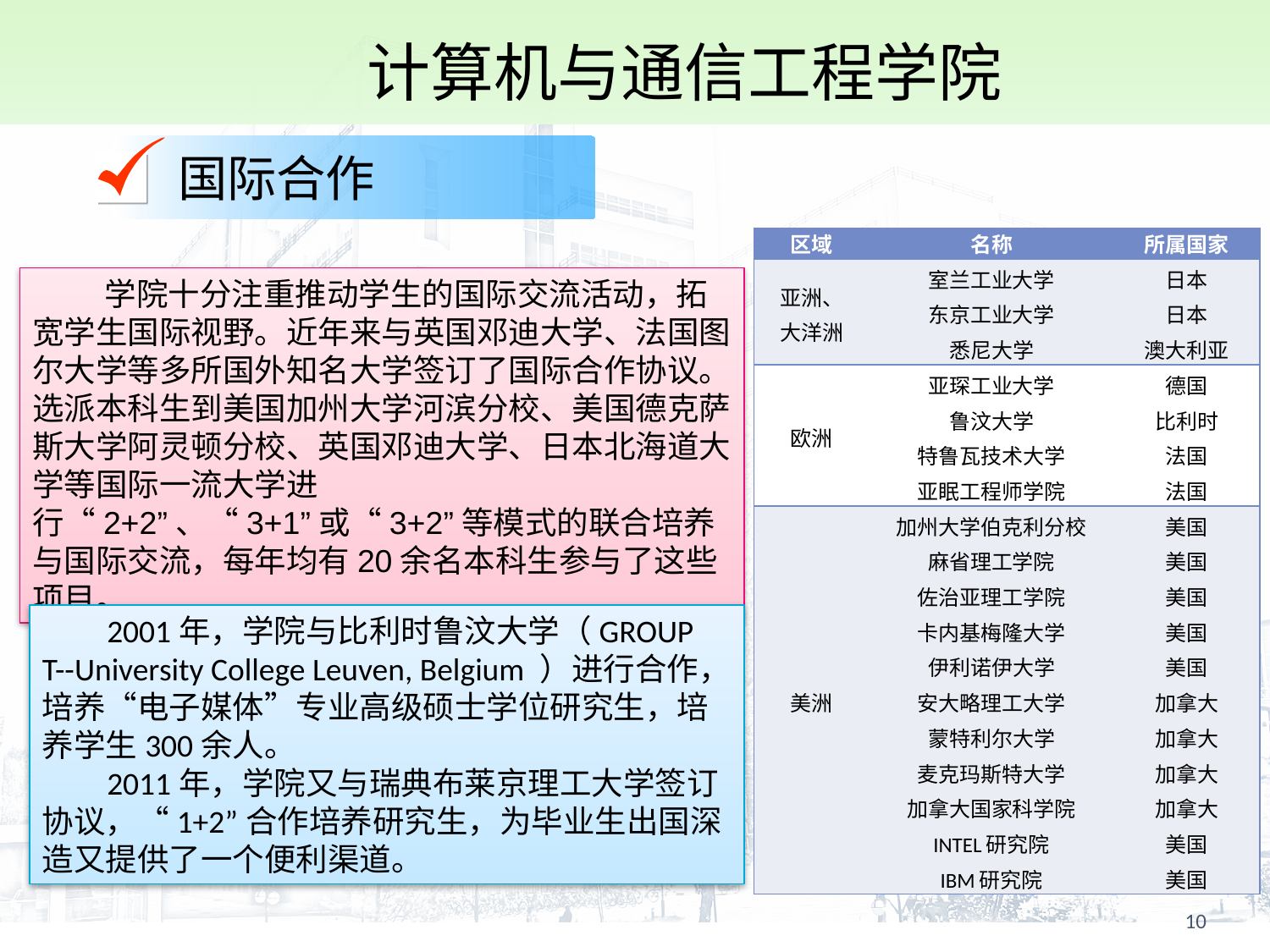

计算机与通信工程学院
国际合作

| 区域 | 名称 | 所属国家 |
| --- | --- | --- |
| 亚洲、 大洋洲 | 室兰工业大学 东京工业大学 悉尼大学 | 日本 日本 澳大利亚 |
| 欧洲 | 亚琛工业大学 鲁汶大学 特鲁瓦技术大学 亚眠工程师学院 | 德国 比利时 法国 法国 |
| 美洲 | 加州大学伯克利分校 麻省理工学院 佐治亚理工学院 卡内基梅隆大学 伊利诺伊大学 安大略理工大学 蒙特利尔大学 麦克玛斯特大学 加拿大国家科学院 INTEL研究院 IBM研究院 | 美国 美国 美国 美国 美国 加拿大 加拿大 加拿大 加拿大 美国 美国 |

         学院十分注重推动学生的国际交流活动，拓宽学生国际视野。近年来与英国邓迪大学、法国图尔大学等多所国外知名大学签订了国际合作协议。选派本科生到美国加州大学河滨分校、美国德克萨斯大学阿灵顿分校、英国邓迪大学、日本北海道大学等国际一流大学进行“2+2”、“3+1”或“3+2”等模式的联合培养与国际交流，每年均有20余名本科生参与了这些项目。

         2001年，学院与比利时鲁汶大学（GROUP T--University College Leuven, Belgium ）进行合作，培养“电子媒体”专业高级硕士学位研究生，培养学生300余人。
         2011年，学院又与瑞典布莱京理工大学签订协议，“1+2”合作培养研究生，为毕业生出国深造又提供了一个便利渠道。

10